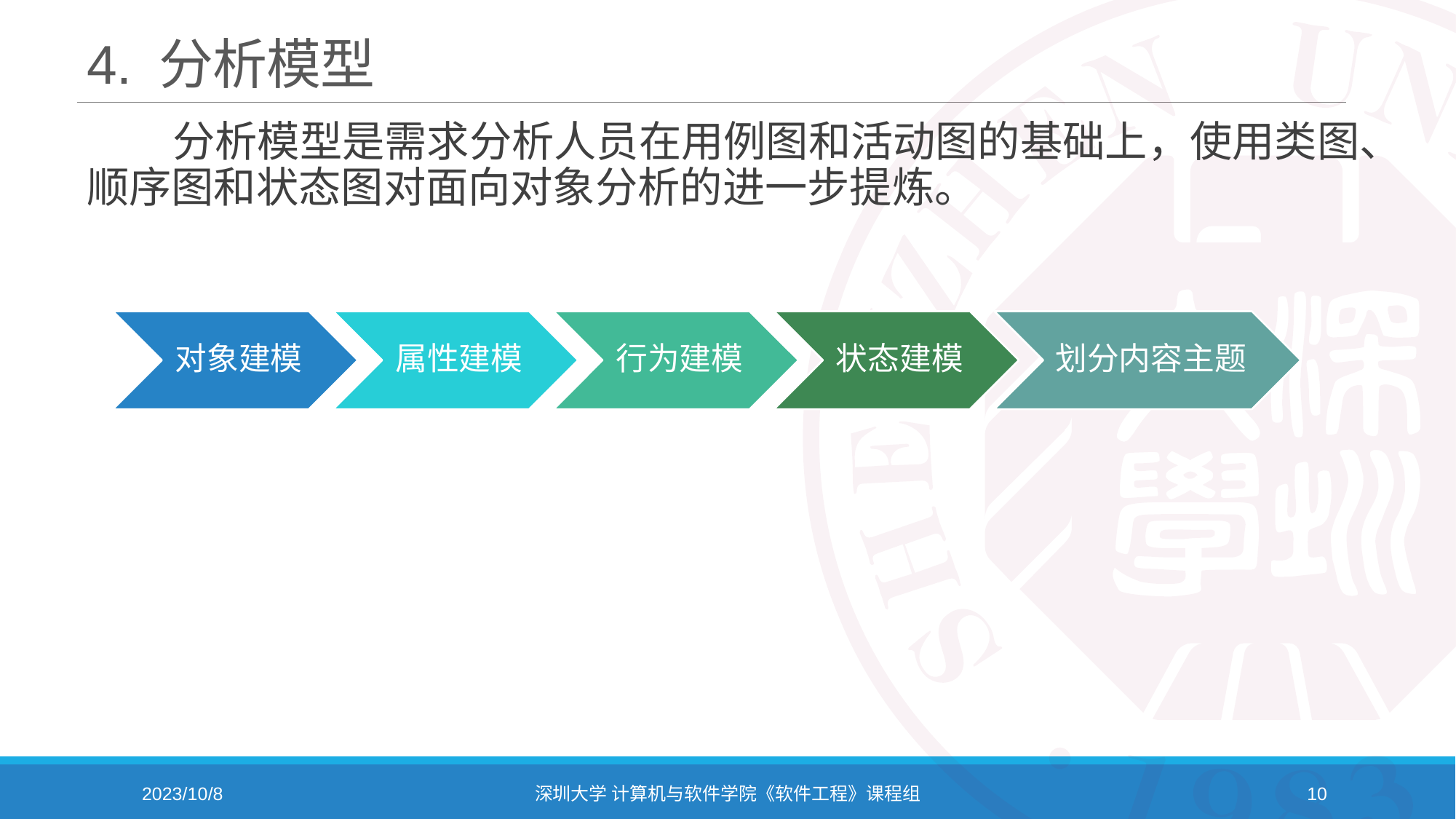

# 4. 分析模型
        分析模型是需求分析人员在用例图和活动图的基础上，使用类图、顺序图和状态图对面向对象分析的进一步提炼。
对象建模
属性建模
行为建模
状态建模
划分内容主题
2023/10/8
深圳大学 计算机与软件学院《软件工程》课程组
10